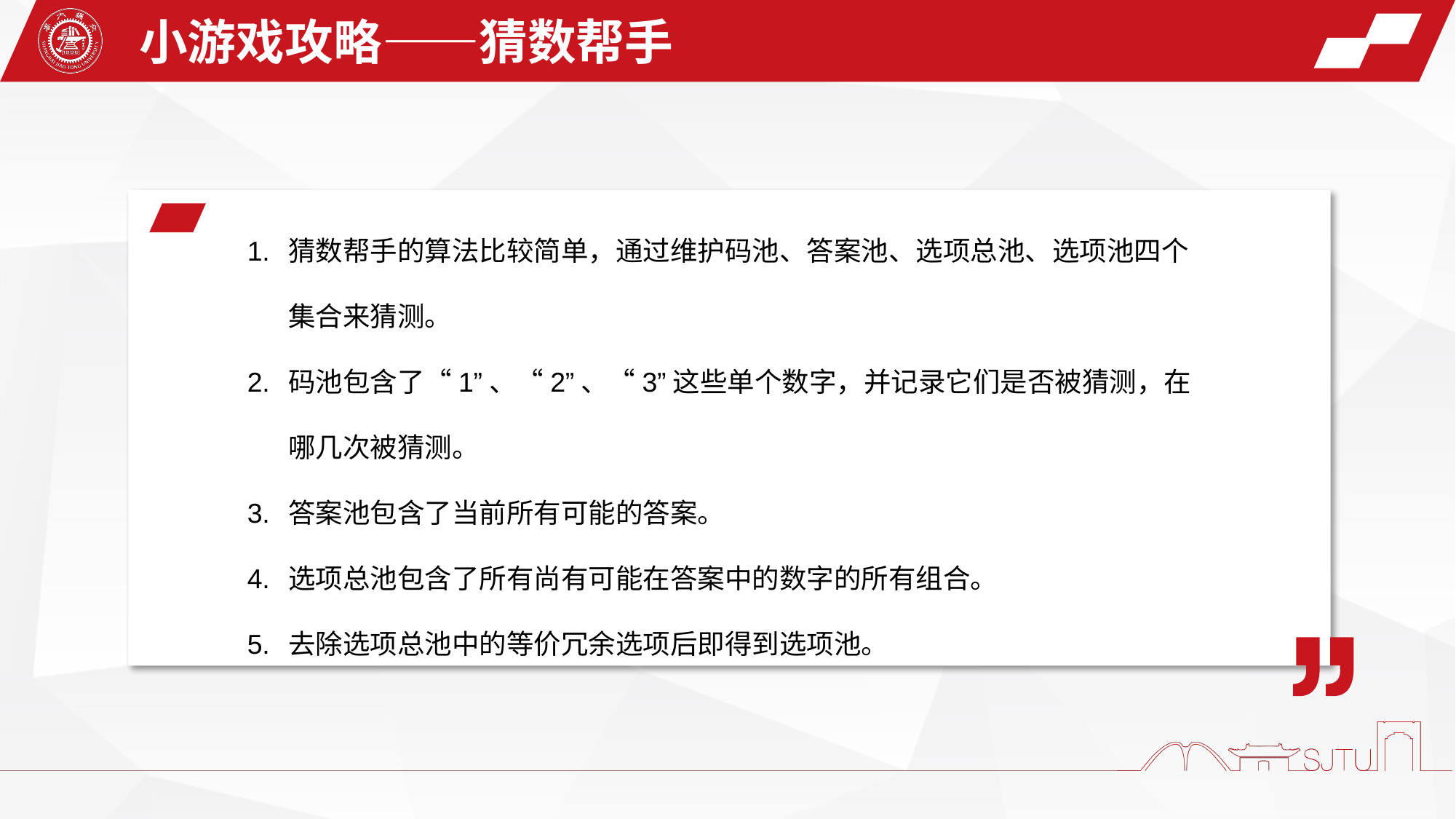

小游戏攻略——猜数帮手

猜数帮手的算法比较简单，通过维护码池、答案池、选项总池、选项池四个集合来猜测。
码池包含了“1”、“2”、“3”这些单个数字，并记录它们是否被猜测，在哪几次被猜测。
答案池包含了当前所有可能的答案。
选项总池包含了所有尚有可能在答案中的数字的所有组合。
去除选项总池中的等价冗余选项后即得到选项池。